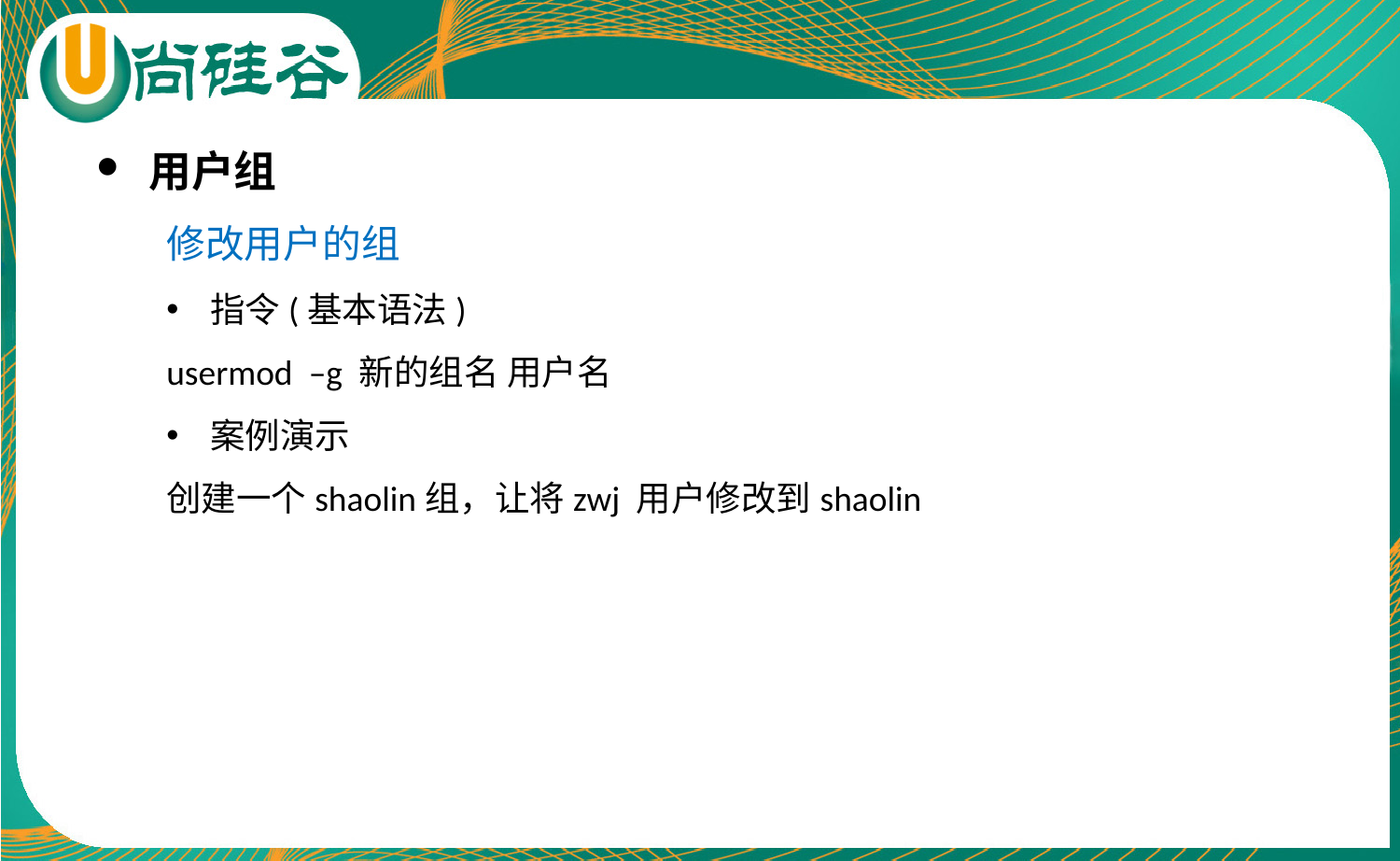

用户组
修改用户的组
指令(基本语法)
usermod  –g 新的组名 用户名
案例演示
创建一个shaolin组，让将zwj 用户修改到shaolin